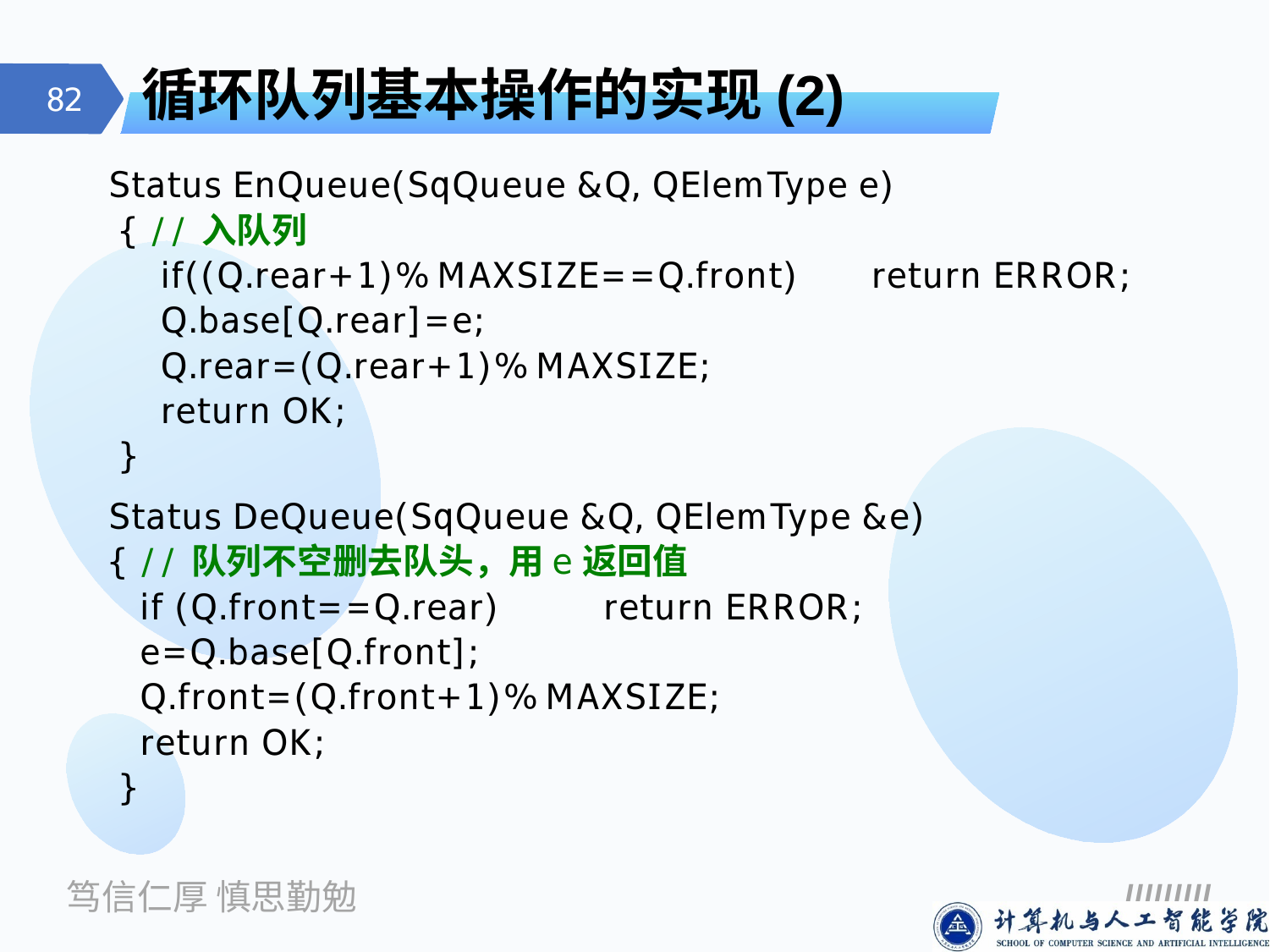

# 循环队列基本操作的实现(2)
Status EnQueue(SqQueue &Q, QElemType e)
 { //入队列
     if((Q.rear+1)%MAXSIZE==Q.front)       return ERROR;
     Q.base[Q.rear]=e;
     Q.rear=(Q.rear+1)%MAXSIZE;
     return OK;
 }
Status DeQueue(SqQueue &Q, QElemType &e)
{ //队列不空删去队头，用e返回值
   if (Q.front==Q.rear)          return ERROR;
   e=Q.base[Q.front];
   Q.front=(Q.front+1)%MAXSIZE;
   return OK;
 }